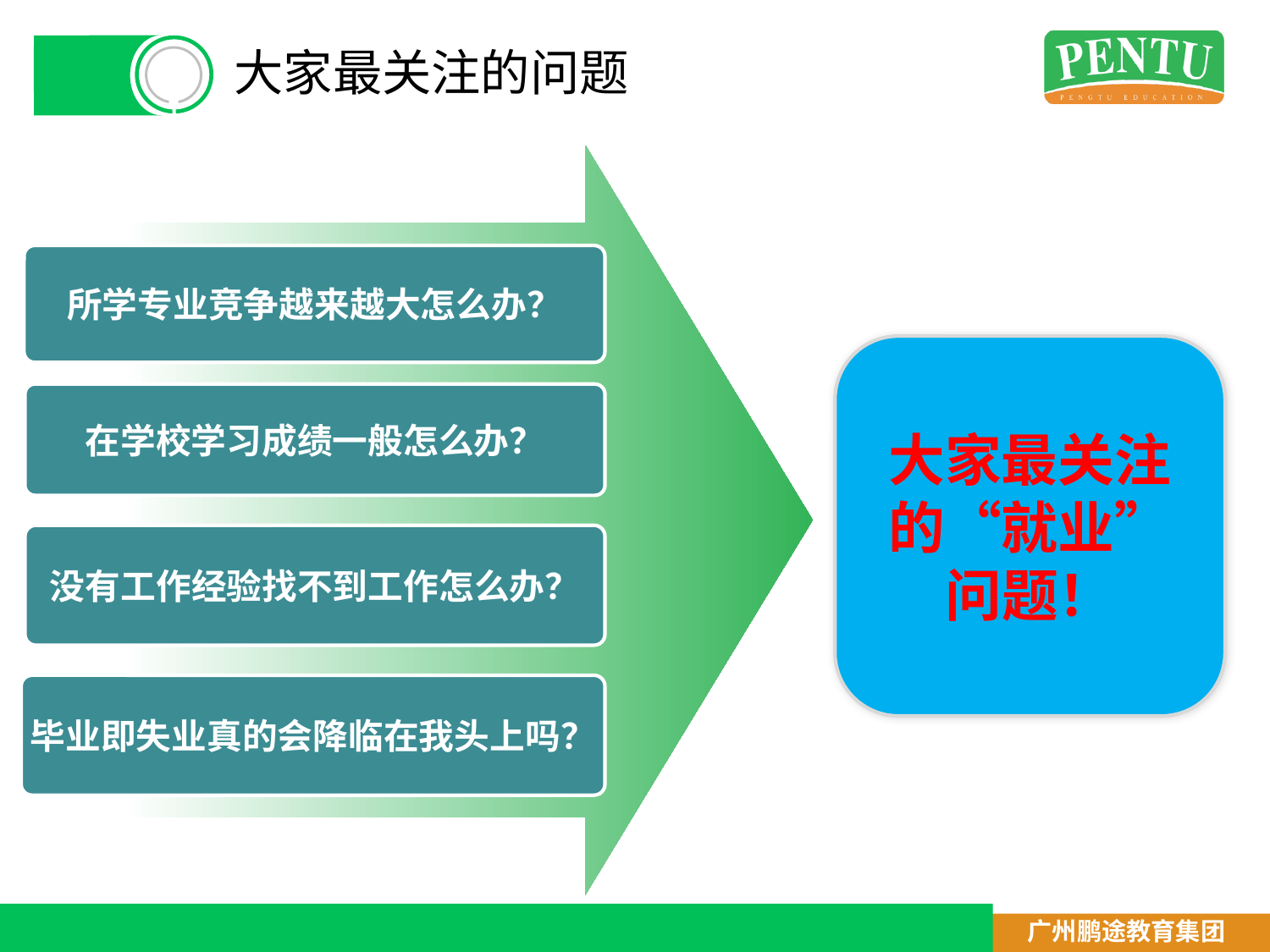

# 大家最关注的问题

所学专业竞争越来越大怎么办？
大家最关注的“就业”问题！
在学校学习成绩一般怎么办？
没有工作经验找不到工作怎么办？
毕业即失业真的会降临在我头上吗？